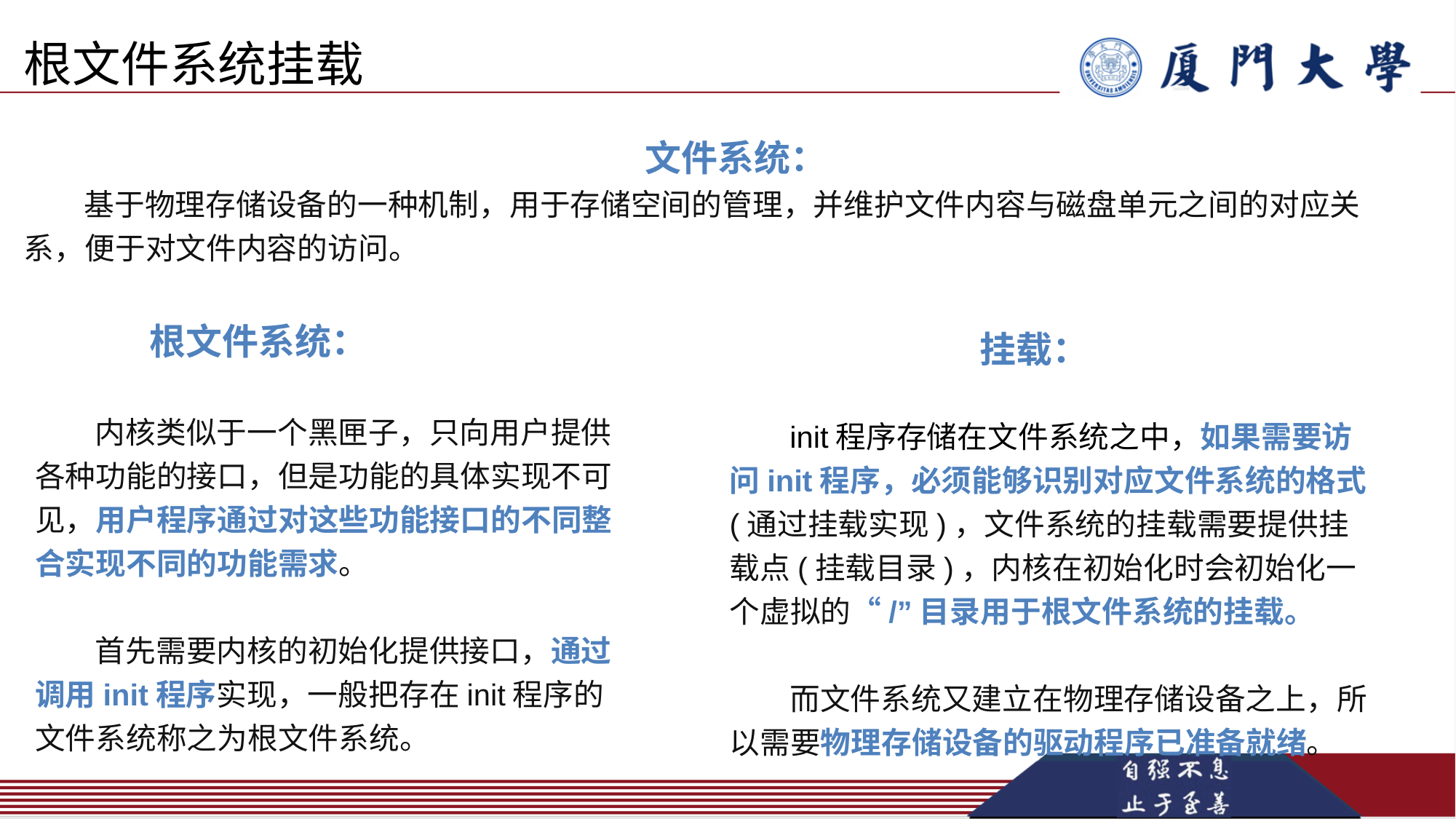

根文件系统挂载
文件系统：
基于物理存储设备的一种机制，用于存储空间的管理，并维护文件内容与磁盘单元之间的对应关系，便于对文件内容的访问。
根文件系统：

内核类似于一个黑匣子，只向用户提供各种功能的接口，但是功能的具体实现不可见，用户程序通过对这些功能接口的不同整合实现不同的功能需求。

首先需要内核的初始化提供接口，通过调用init程序实现，一般把存在init程序的文件系统称之为根文件系统。

             挂载：

init程序存储在文件系统之中，如果需要访问init程序，必须能够识别对应文件系统的格式(通过挂载实现)，文件系统的挂载需要提供挂载点(挂载目录)，内核在初始化时会初始化一个虚拟的“/”目录用于根文件系统的挂载。

而文件系统又建立在物理存储设备之上，所以需要物理存储设备的驱动程序已准备就绪。